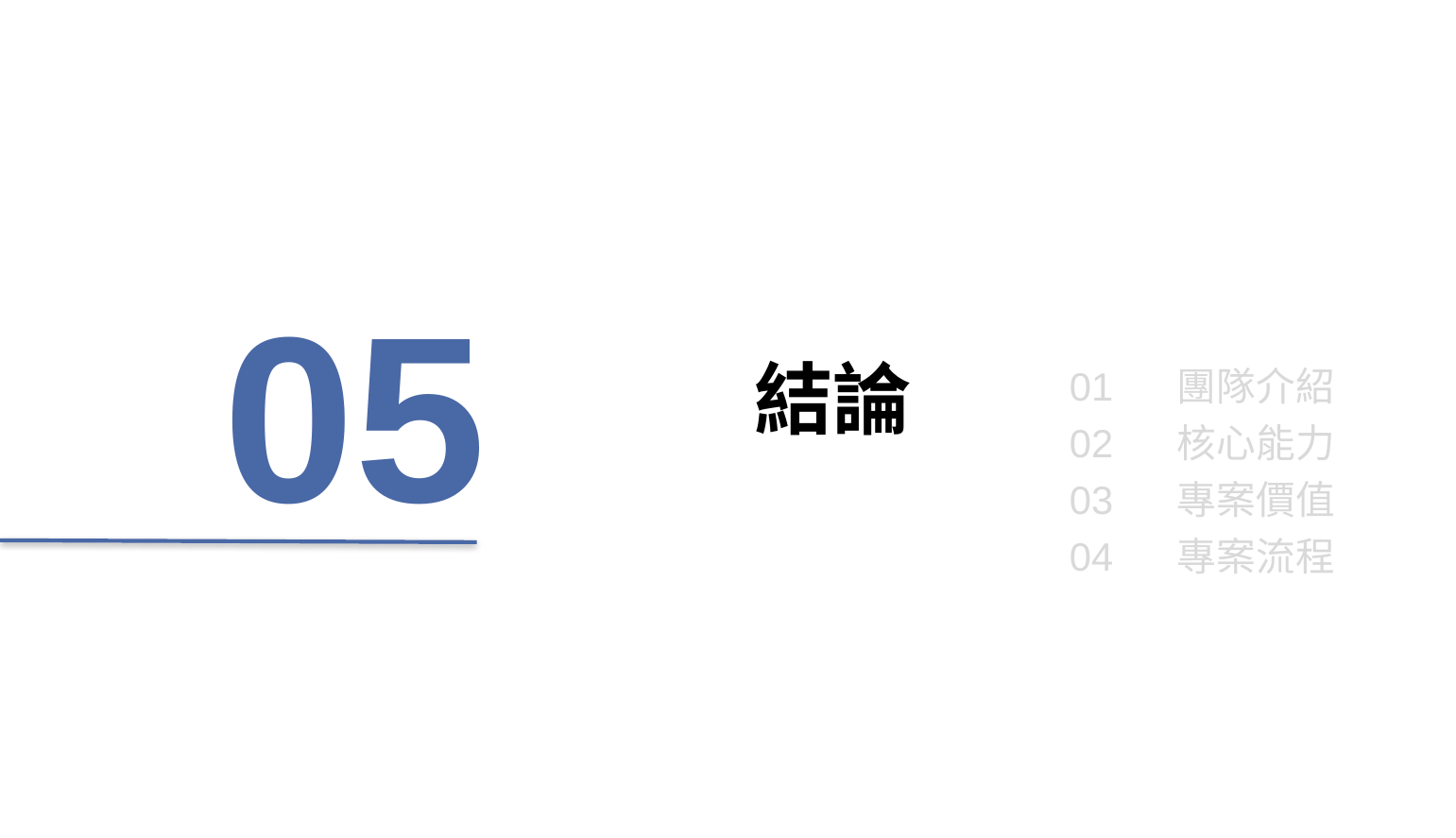

05
	結論
01     團隊介紹
02     核心能力
03     專案價值
04     專案流程